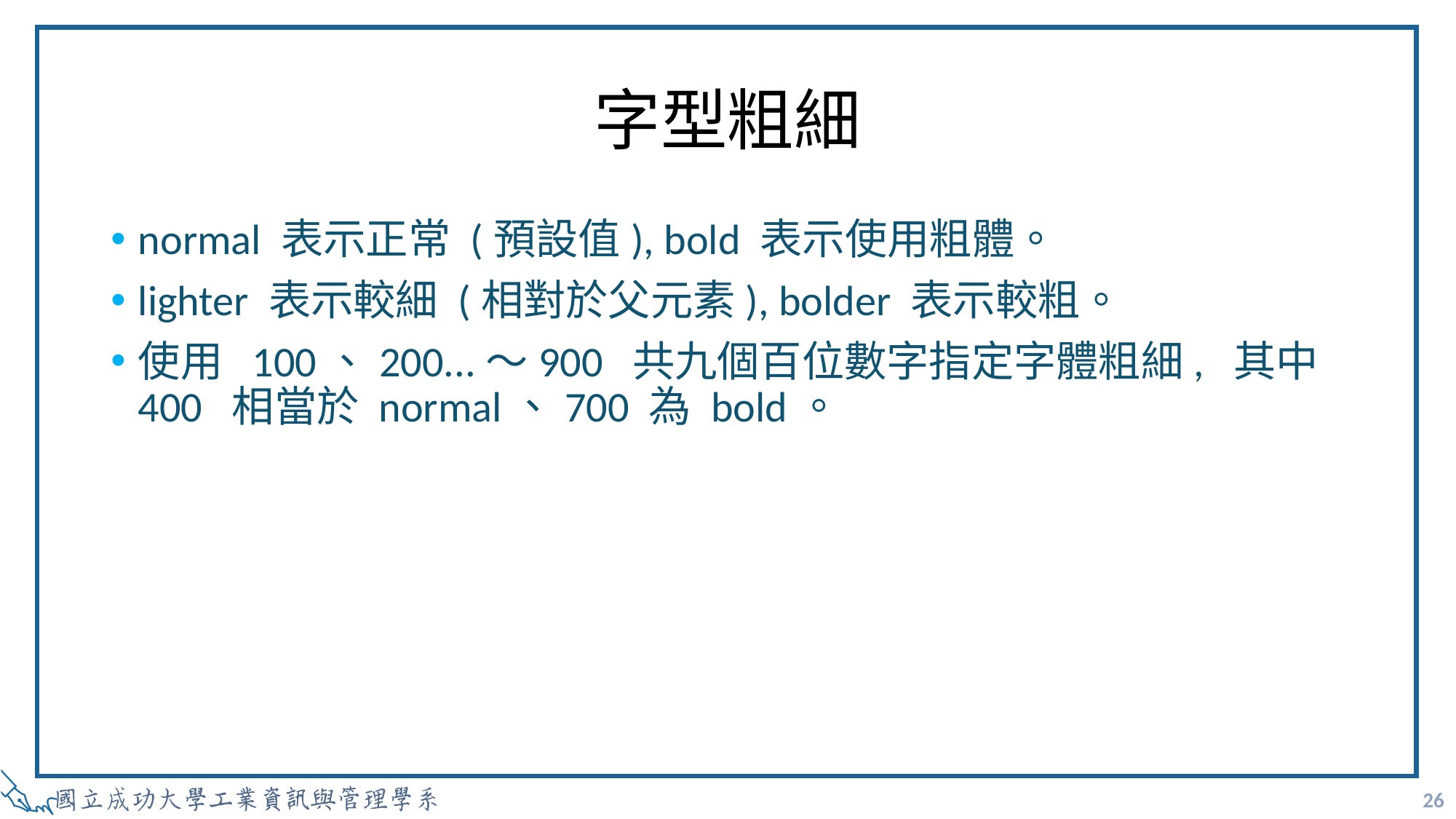

# 字型粗細
normal 表示正常 (預設值), bold 表示使用粗體。
lighter 表示較細 (相對於父元素), bolder 表示較粗。
使用  100、200...～900  共九個百位數字指定字體粗細,  其中  400  相當於 normal、700 為 bold。
26